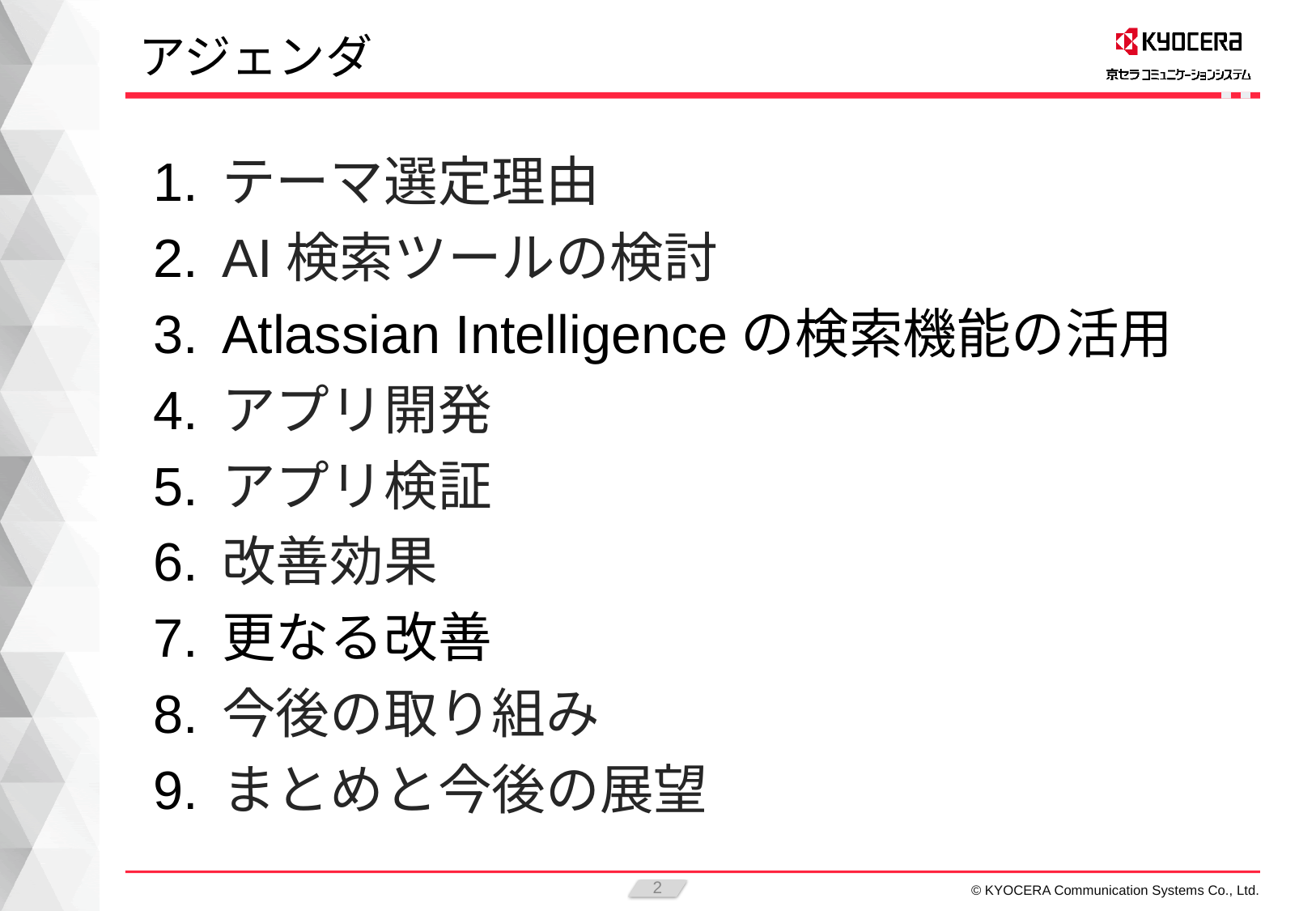

# アジェンダ
テーマ選定理由
AI検索ツールの検討
Atlassian Intelligenceの検索機能の活用
アプリ開発
アプリ検証
改善効果
更なる改善
今後の取り組み
まとめと今後の展望
2